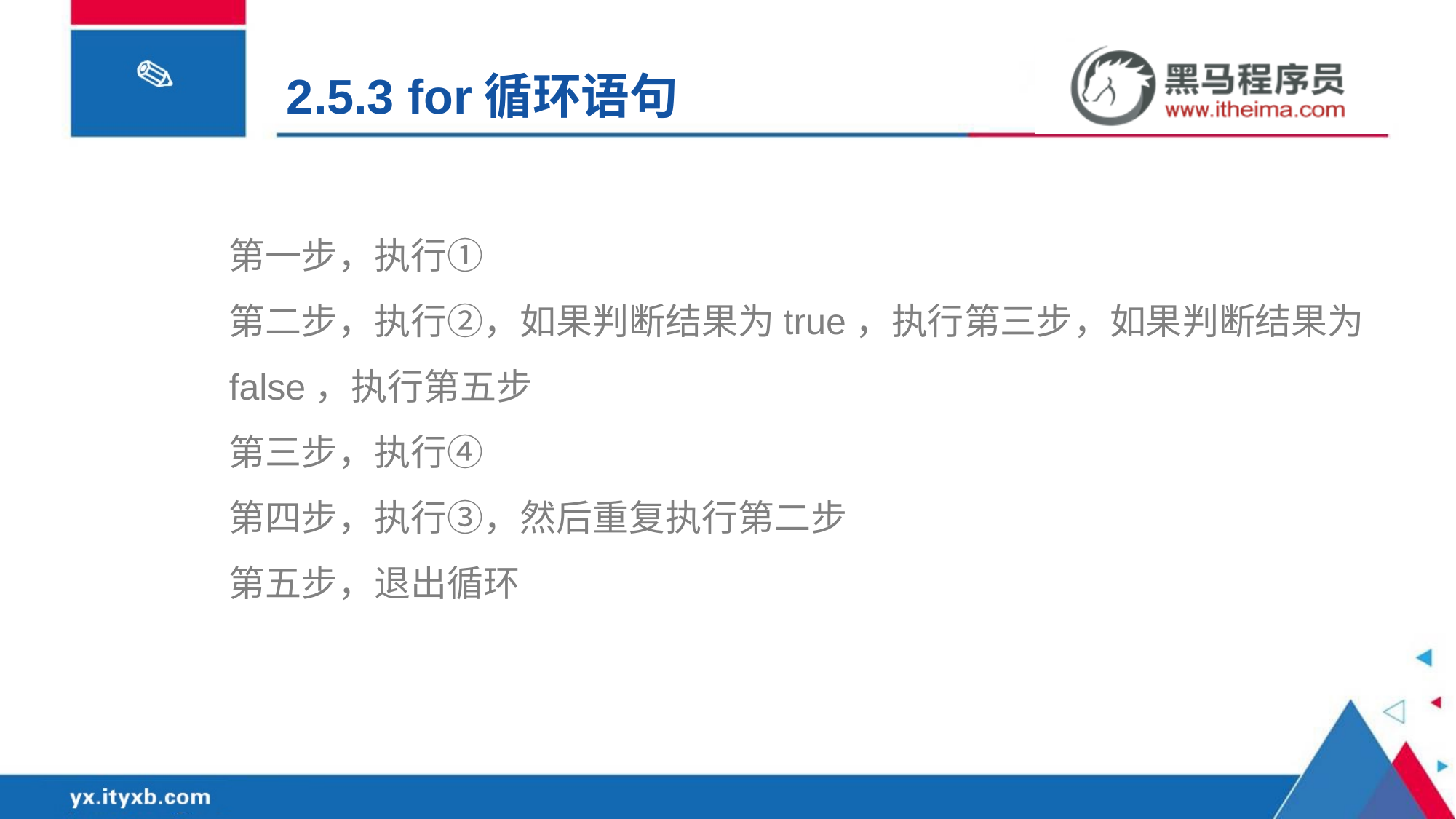

2.5.3 for循环语句

第一步，执行①
第二步，执行②，如果判断结果为true，执行第三步，如果判断结果为false，执行第五步
第三步，执行④
第四步，执行③，然后重复执行第二步
第五步，退出循环